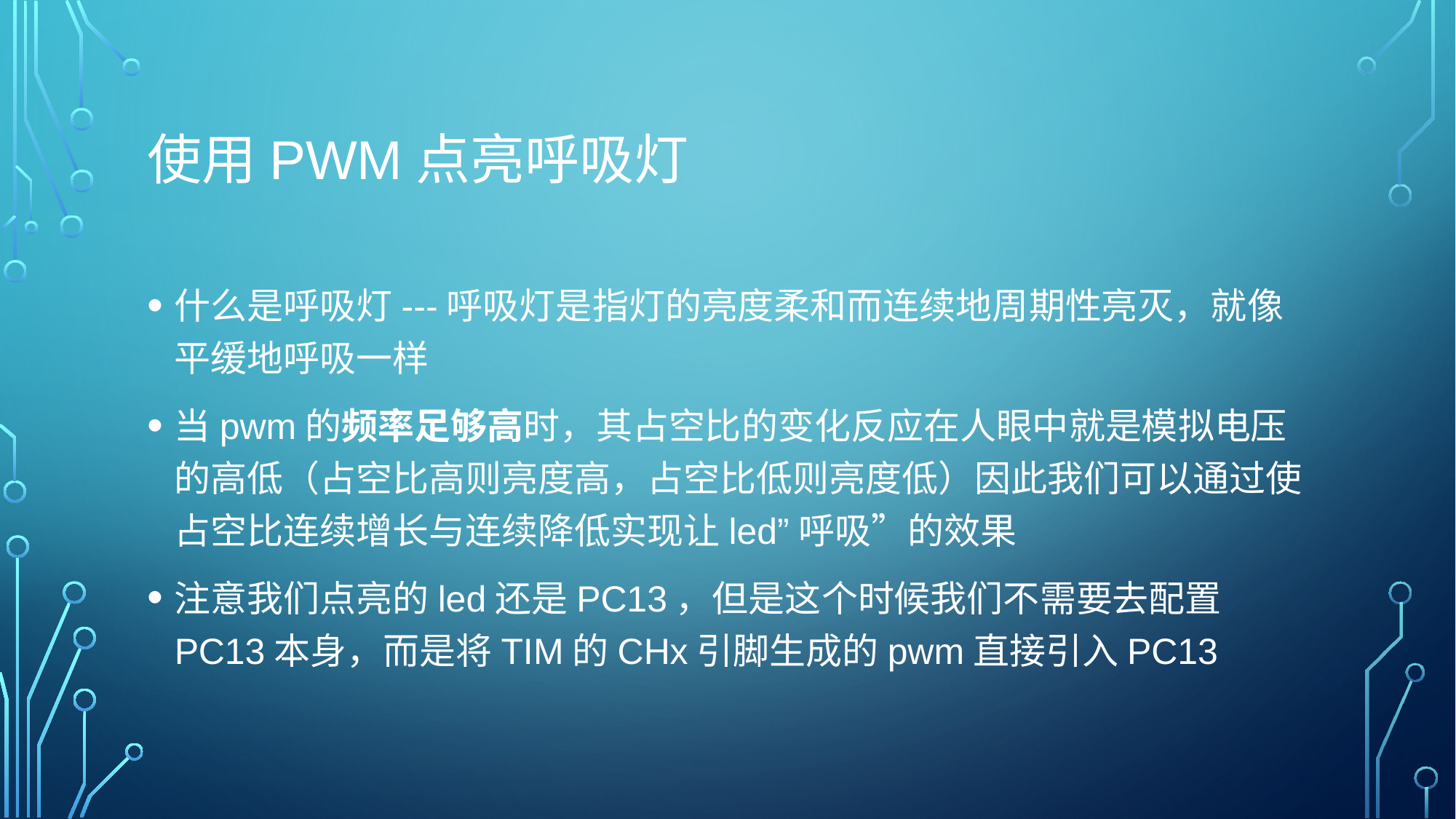

# 使用pwm点亮呼吸灯
什么是呼吸灯---呼吸灯是指灯的亮度柔和而连续地周期性亮灭，就像平缓地呼吸一样
当pwm的频率足够高时，其占空比的变化反应在人眼中就是模拟电压的高低（占空比高则亮度高，占空比低则亮度低）因此我们可以通过使占空比连续增长与连续降低实现让led”呼吸”的效果
注意我们点亮的led还是PC13，但是这个时候我们不需要去配置PC13本身，而是将TIM的CHx引脚生成的pwm直接引入PC13